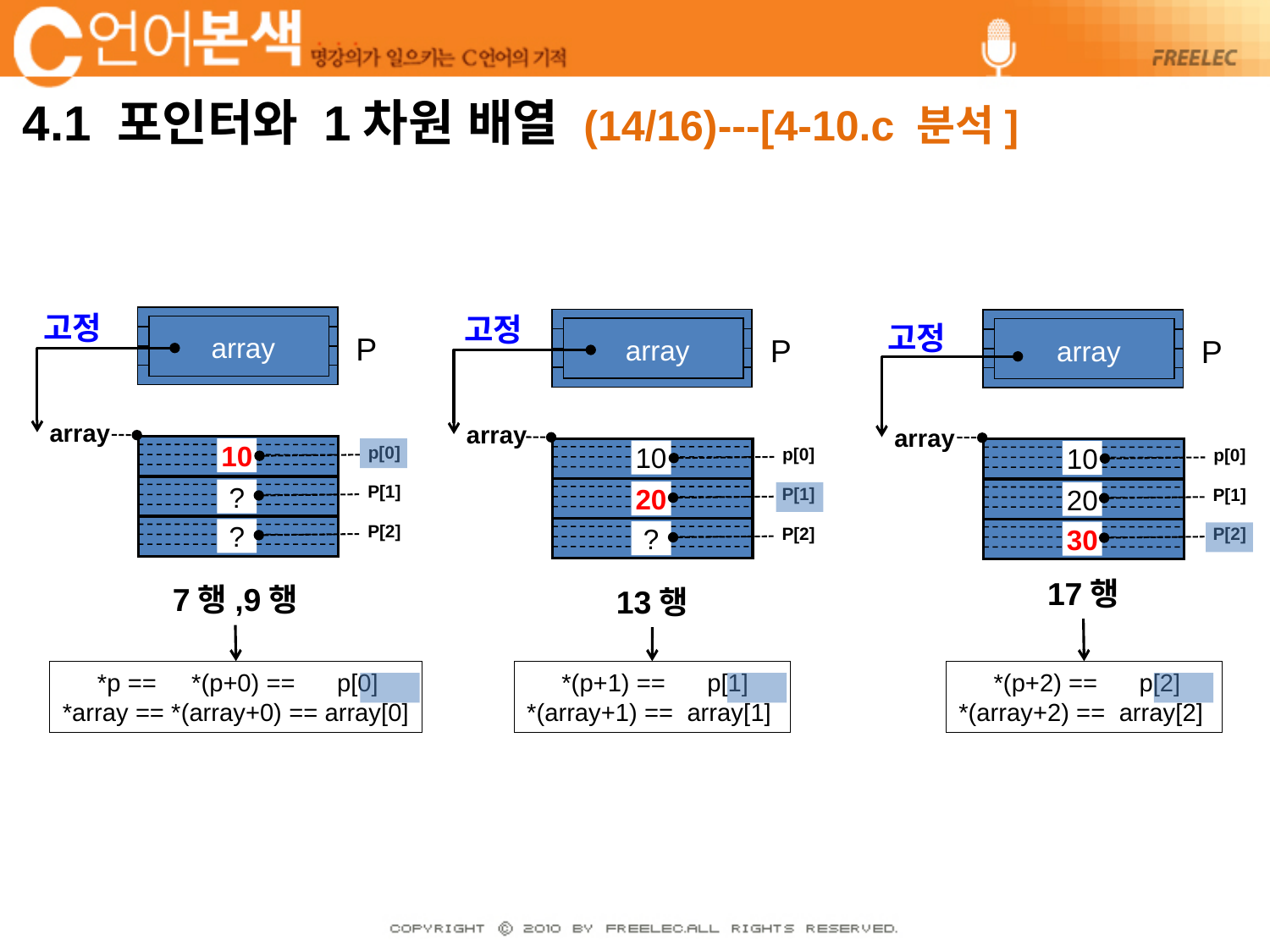

# 4.1 포인터와 1차원 배열 (14/16)---[4-10.c 분석]

고정
고정
고정

 array
P

array

p[0]
P[1]
P[2]

10

?

?

7행,9행

 array
P

array

p[0]
P[1]
P[2]

10

20

?

13행

 array
P

array

p[0]
P[1]
P[2]

10

20

30

17행

     *p ==     *(p+0) ==      p[0]
*array == *(array+0) == array[0]
     *(p+1) ==      p[1]
*(array+1) ==  array[1]
     *(p+2) ==      p[2]
*(array+2) ==  array[2]